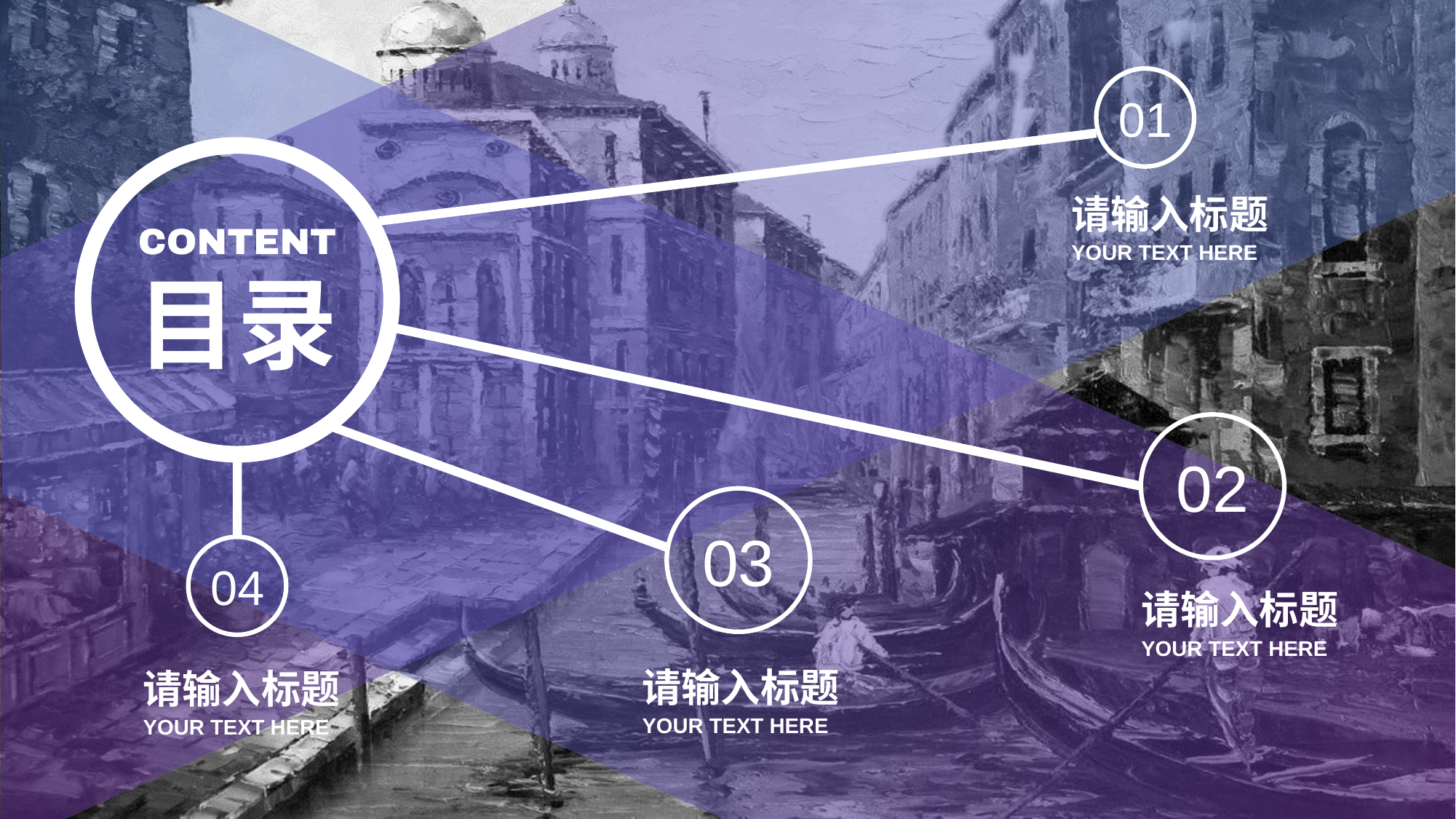

#
01
CONTENT
目录
请输入标题
YOUR TEXT HERE
02
03
04
请输入标题
YOUR TEXT HERE
请输入标题
请输入标题
YOUR TEXT HERE
YOUR TEXT HERE